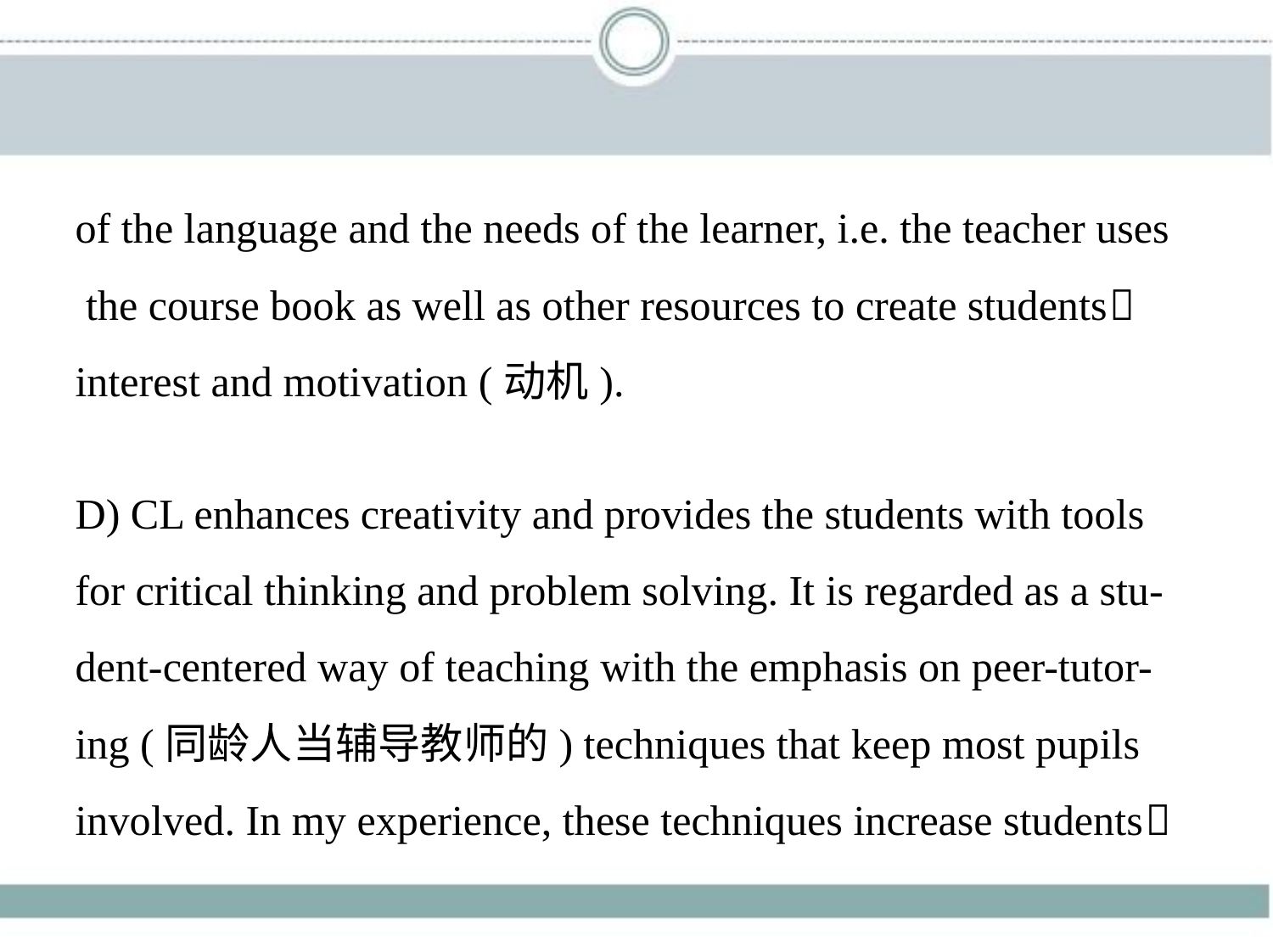

of the language and the needs of the learner, i.e. the teacher uses
 the course book as well as other resources to create students􀆳
interest and motivation (动机).
D) CL enhances creativity and provides the students with tools
for critical thinking and problem solving. It is regarded as a stu-
dent-centered way of teaching with the emphasis on peer-tutor-
ing (同龄人当辅导教师的) techniques that keep most pupils
involved. In my experience, these techniques increase students􀆳